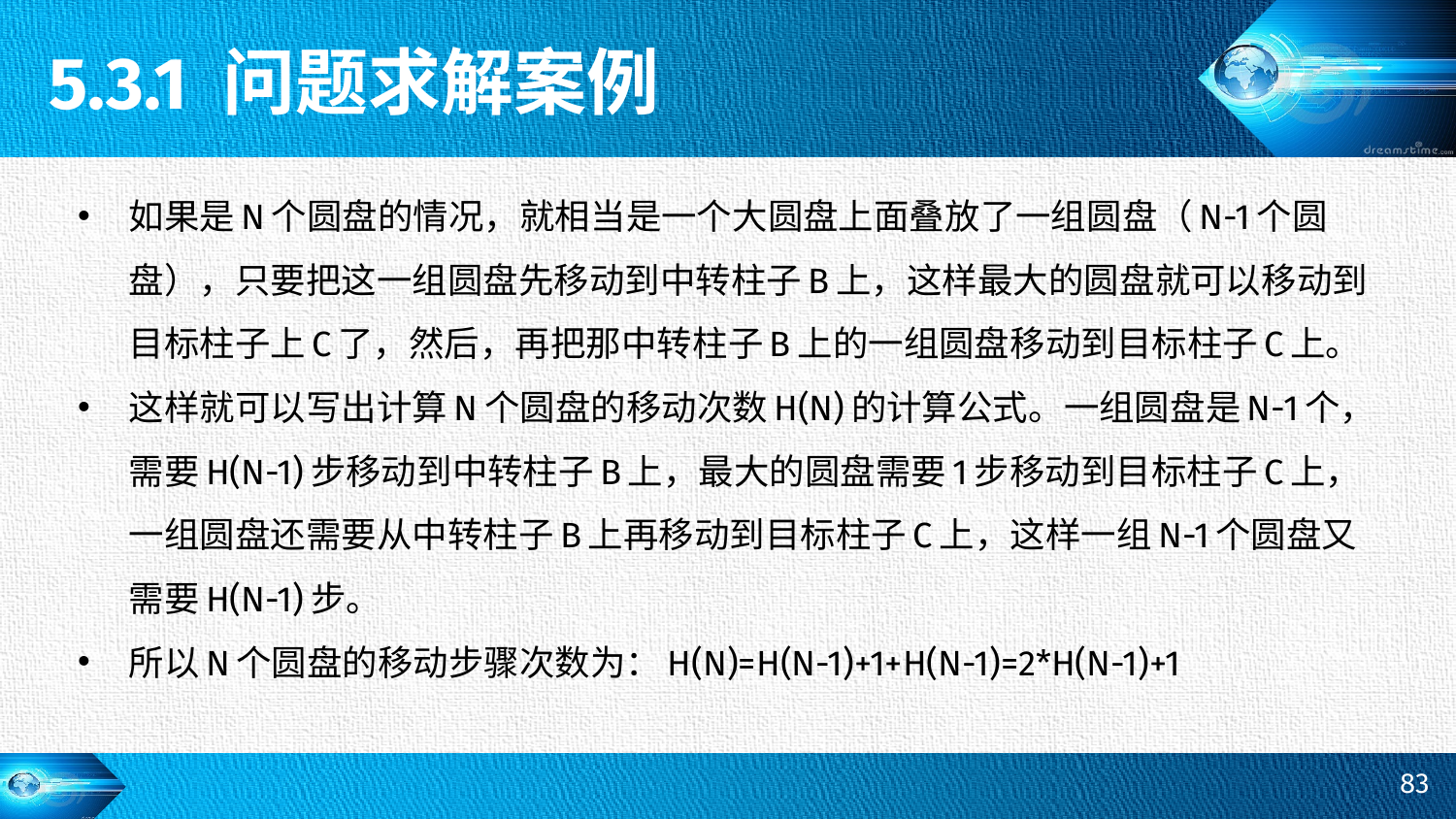

5.3.1 问题求解案例
如果是N个圆盘的情况，就相当是一个大圆盘上面叠放了一组圆盘（N-1个圆盘），只要把这一组圆盘先移动到中转柱子B上，这样最大的圆盘就可以移动到目标柱子上C了，然后，再把那中转柱子B上的一组圆盘移动到目标柱子C上。
这样就可以写出计算N个圆盘的移动次数H(N)的计算公式。一组圆盘是N-1个，需要H(N-1)步移动到中转柱子B上，最大的圆盘需要1步移动到目标柱子C上，一组圆盘还需要从中转柱子B上再移动到目标柱子C上，这样一组N-1个圆盘又需要H(N-1)步。
所以N个圆盘的移动步骤次数为：H(N)=H(N-1)+1+H(N-1)=2*H(N-1)+1

83